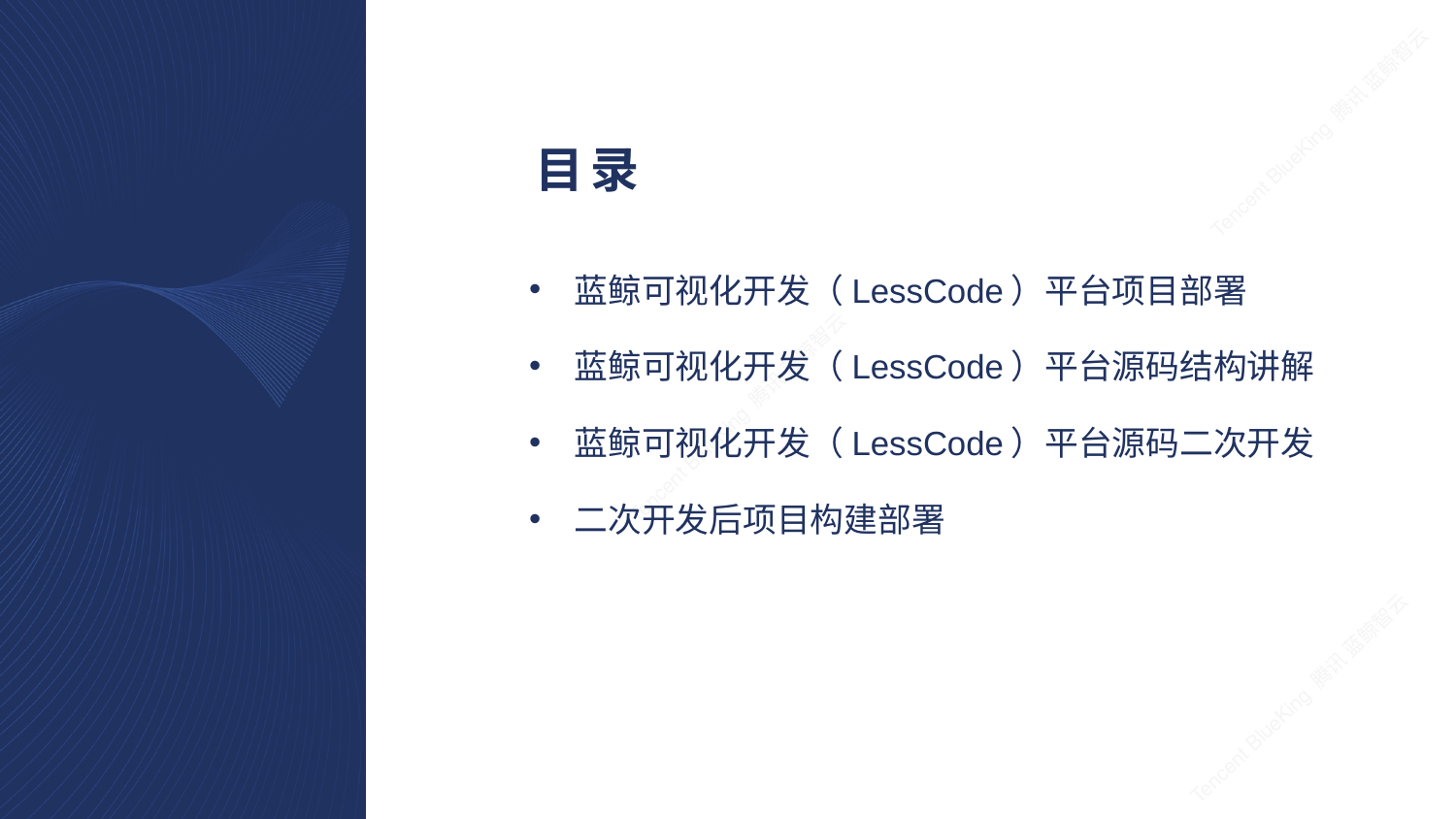

# 目录
蓝鲸可视化开发（LessCode）平台项目部署
蓝鲸可视化开发（LessCode）平台源码结构讲解
蓝鲸可视化开发（LessCode）平台源码二次开发
二次开发后项目构建部署